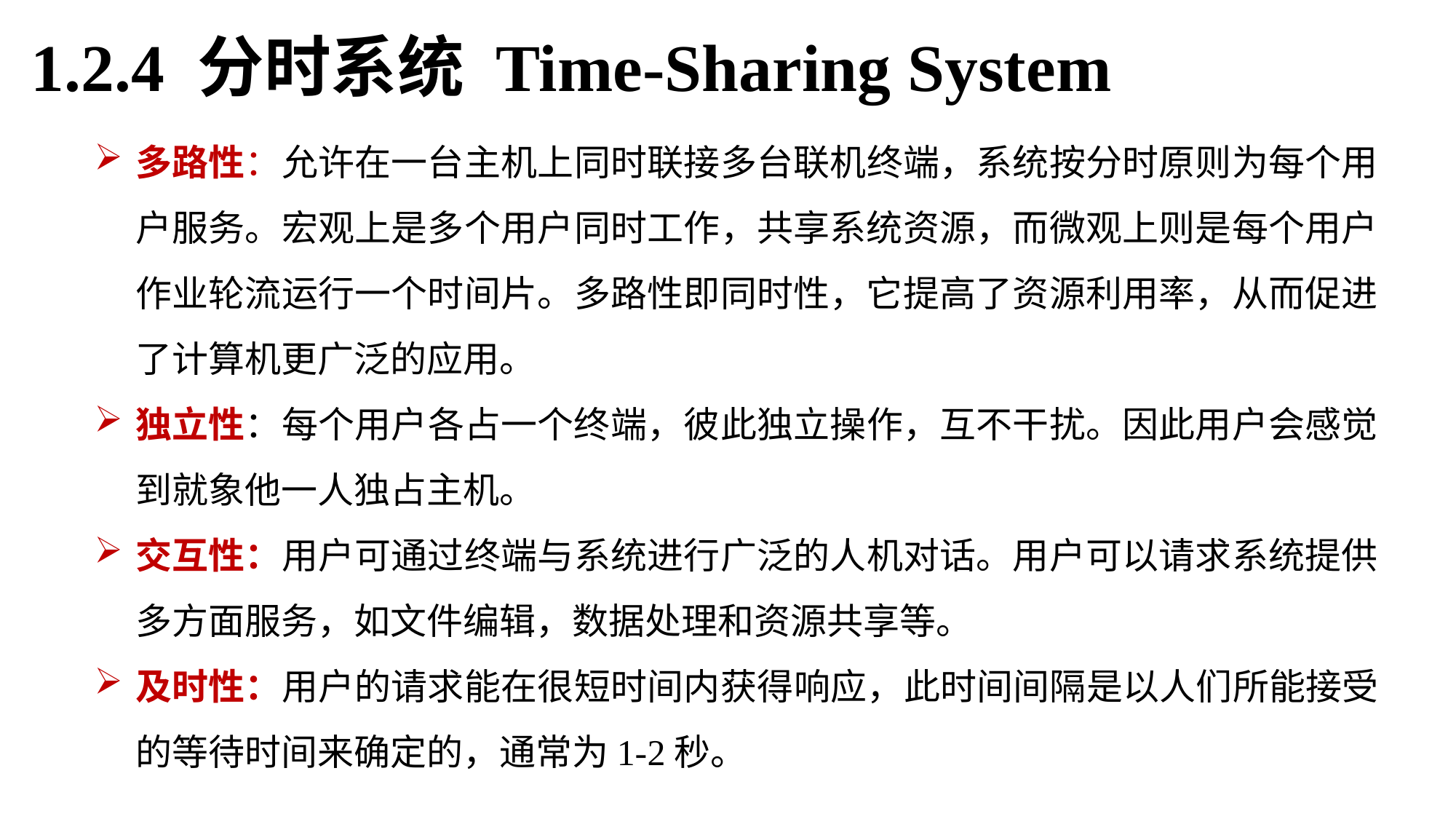

1.2.4 分时系统 Time-Sharing System
多路性：允许在一台主机上同时联接多台联机终端，系统按分时原则为每个用户服务。宏观上是多个用户同时工作，共享系统资源，而微观上则是每个用户作业轮流运行一个时间片。多路性即同时性，它提高了资源利用率，从而促进了计算机更广泛的应用。
独立性：每个用户各占一个终端，彼此独立操作，互不干扰。因此用户会感觉到就象他一人独占主机。
交互性：用户可通过终端与系统进行广泛的人机对话。用户可以请求系统提供多方面服务，如文件编辑，数据处理和资源共享等。
及时性：用户的请求能在很短时间内获得响应，此时间间隔是以人们所能接受的等待时间来确定的，通常为1-2秒。